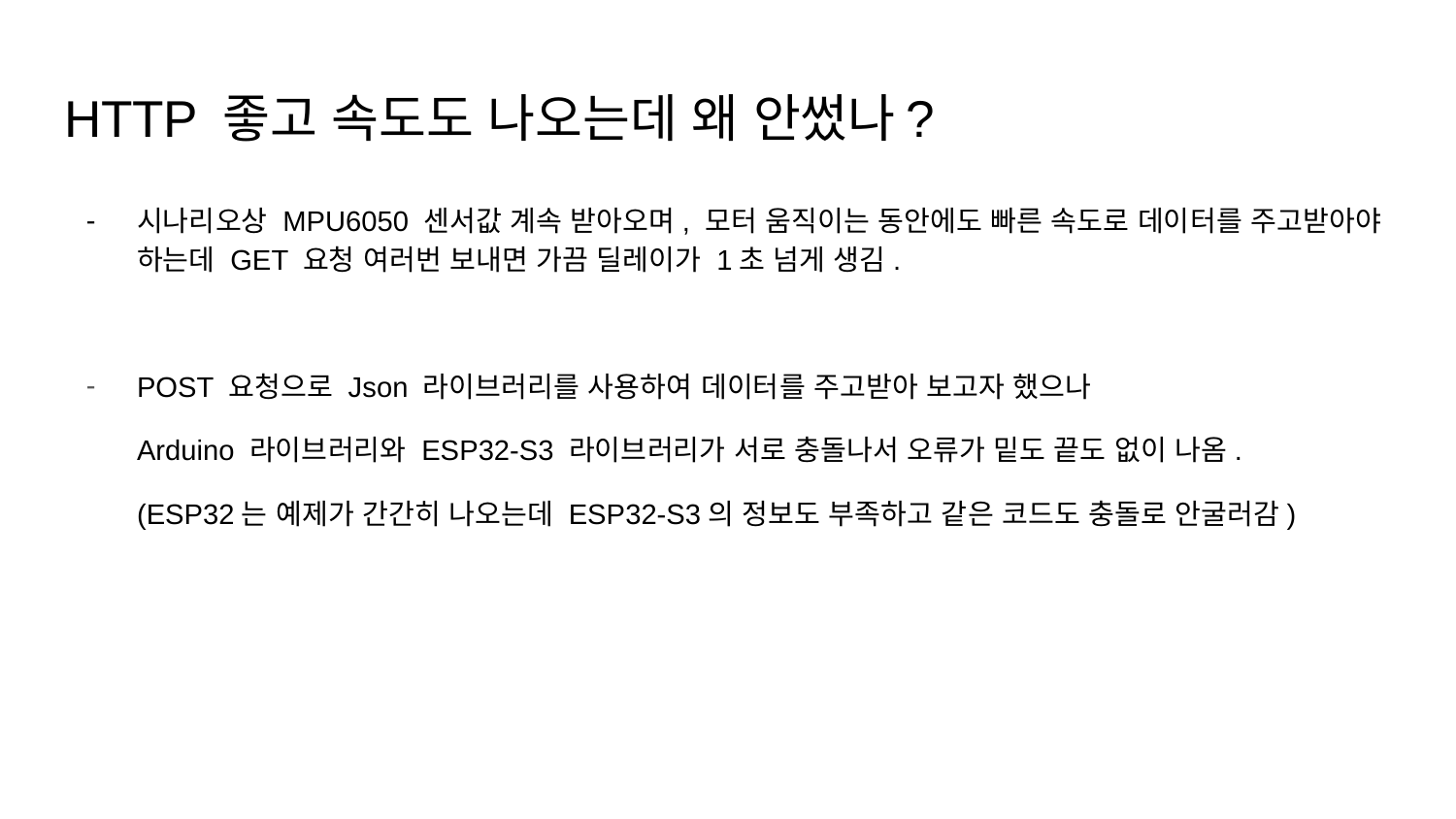

# HTTP 좋고 속도도 나오는데 왜 안썼나?
시나리오상 MPU6050 센서값 계속 받아오며, 모터 움직이는 동안에도 빠른 속도로 데이터를 주고받아야 하는데 GET 요청 여러번 보내면 가끔 딜레이가 1초 넘게 생김.

POST 요청으로 Json 라이브러리를 사용하여 데이터를 주고받아 보고자 했으나
Arduino 라이브러리와 ESP32-S3 라이브러리가 서로 충돌나서 오류가 밑도 끝도 없이 나옴.
(ESP32는 예제가 간간히 나오는데 ESP32-S3의 정보도 부족하고 같은 코드도 충돌로 안굴러감)